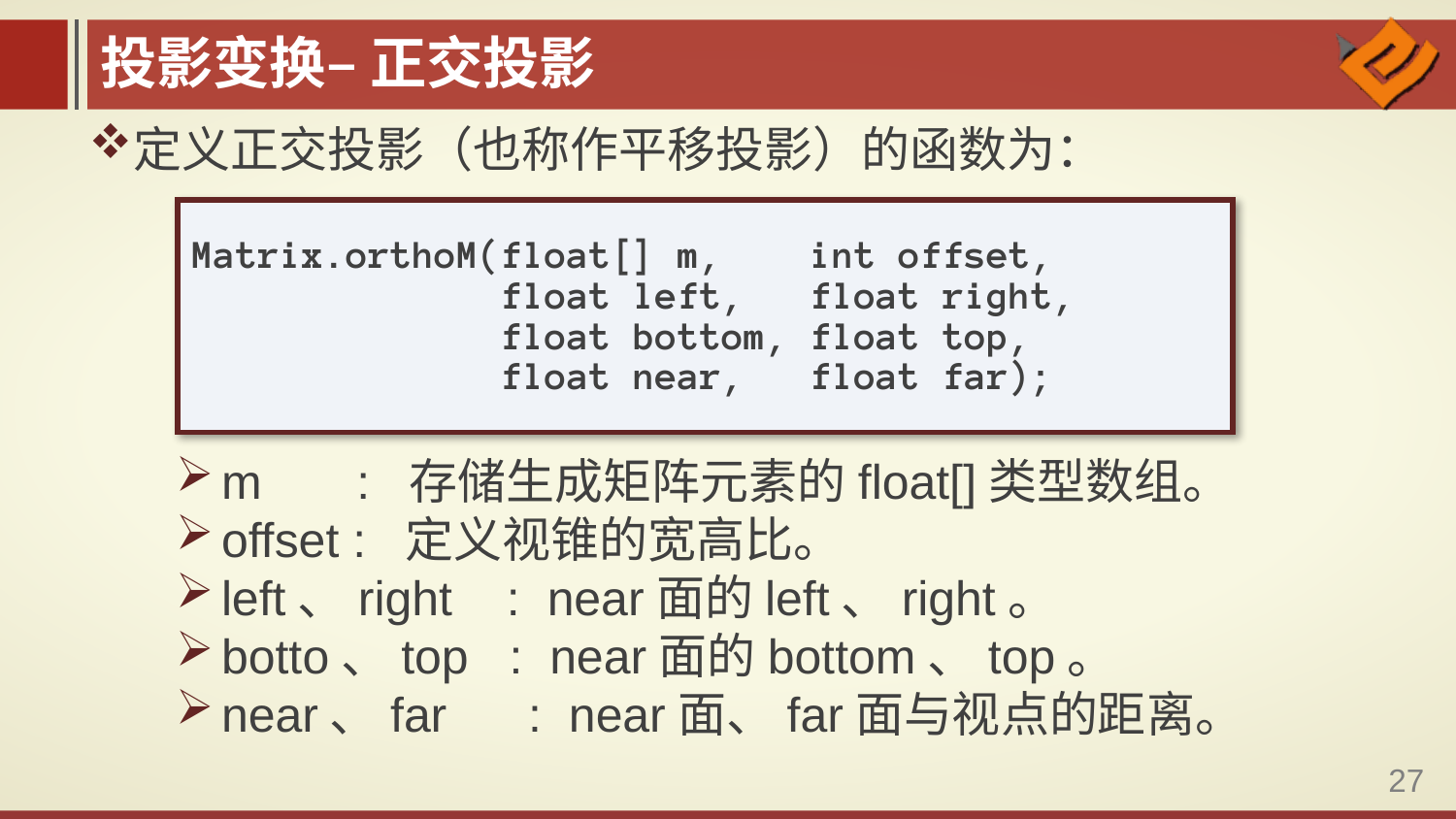

投影变换– 正交投影
定义正交投影（也称作平移投影）的函数为：
| Matrix.orthoM(float[] m, int offset, float left, float right, float bottom, float top, float near, float far); |
| --- |
m       :  存储生成矩阵元素的float[]类型数组。
offset :  定义视锥的宽高比。
left、right    :  near面的left、right。
botto、top   :  near面的bottom、top。
near、far      :  near面、far面与视点的距离。